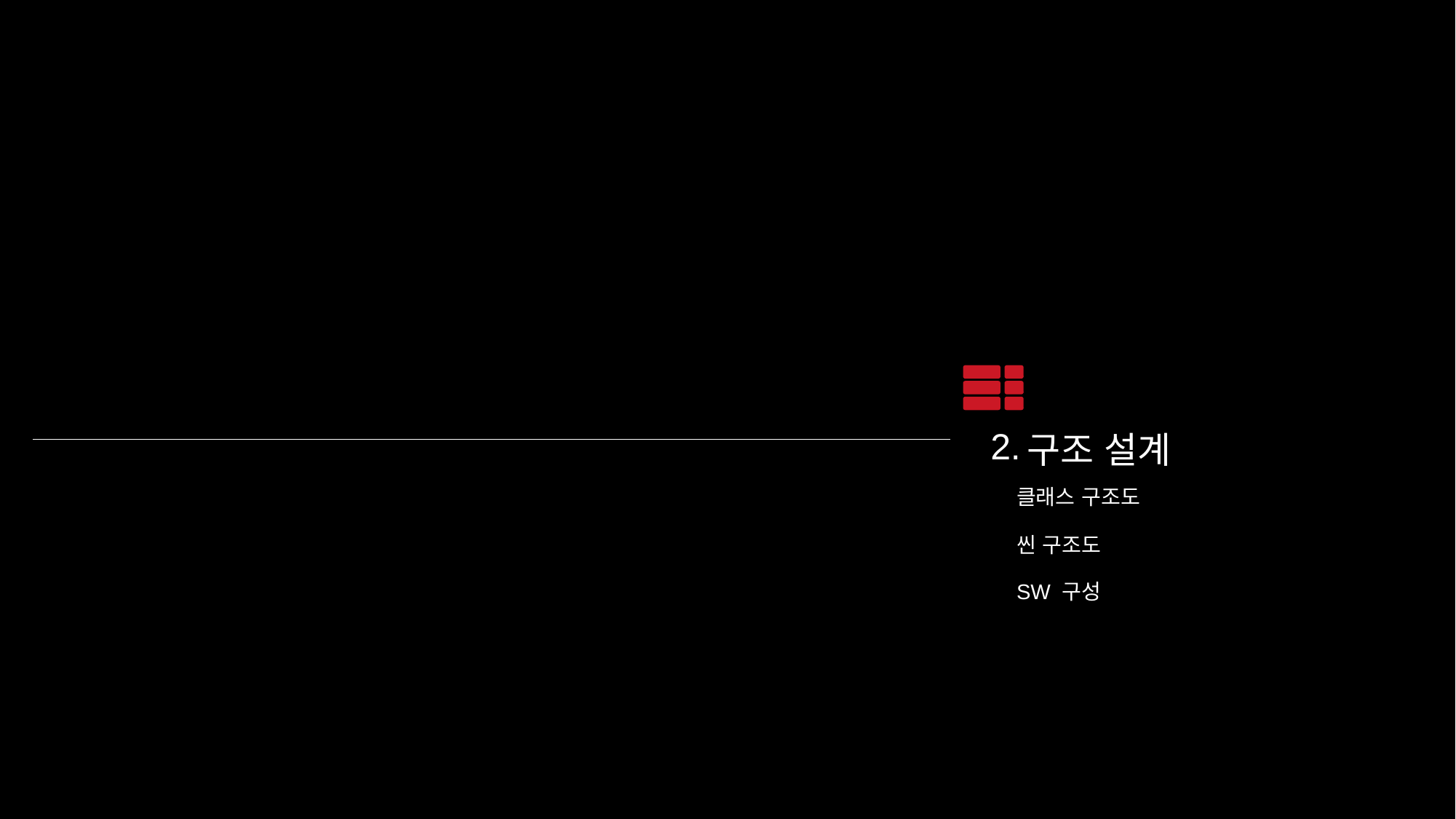

2.
구조 설계
클래스 구조도
씬 구조도
SW 구성